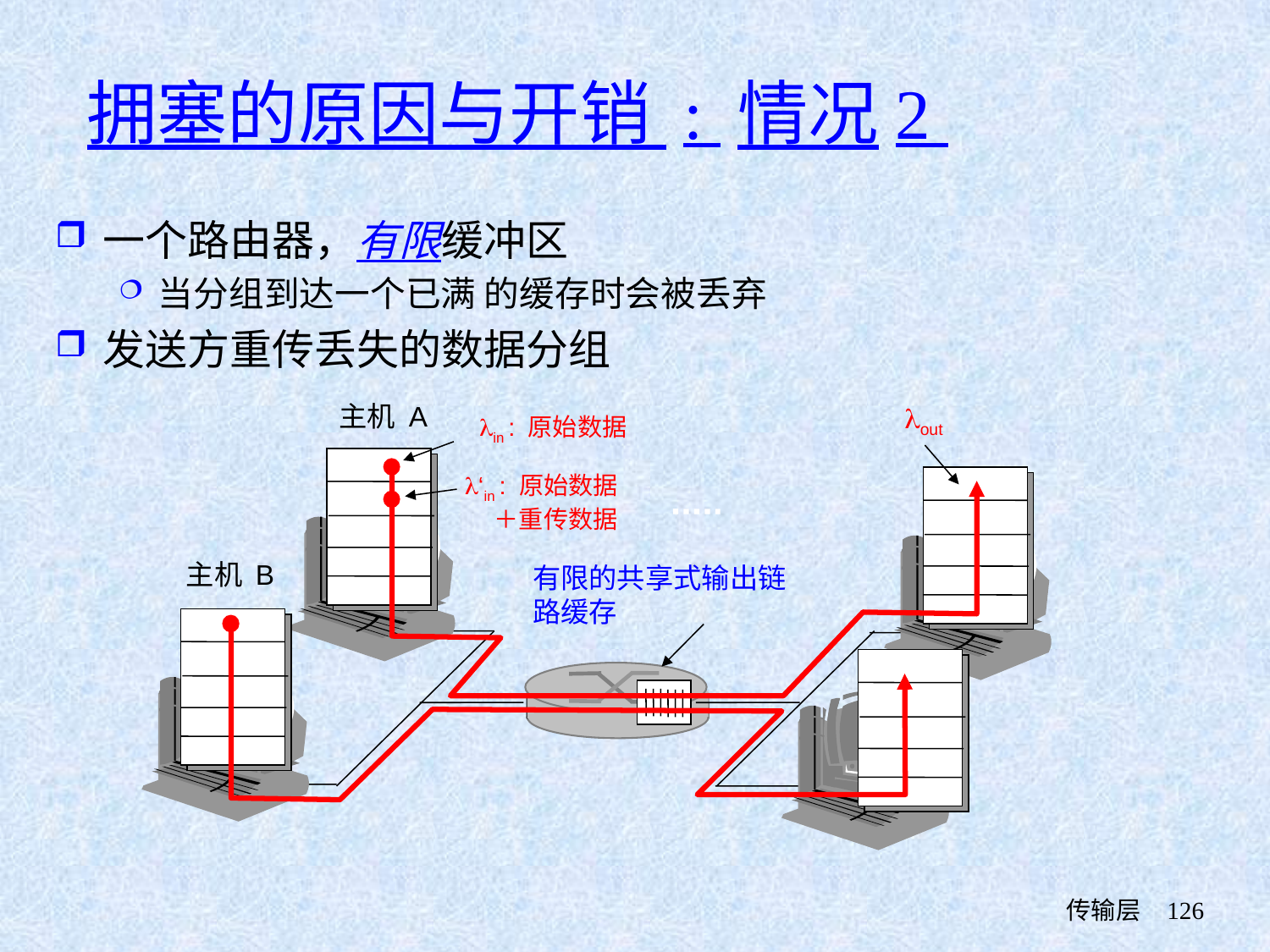

# 拥塞的原因与开销 : 情况2
一个路由器，有限缓冲区
当分组到达一个已满 的缓存时会被丢弃
发送方重传丢失的数据分组

主机 A
λout
λin : 原始数据

λ‘in : 原始数据
＋重传数据

主机 B
有限的共享式输出链路缓存

 传输层
126